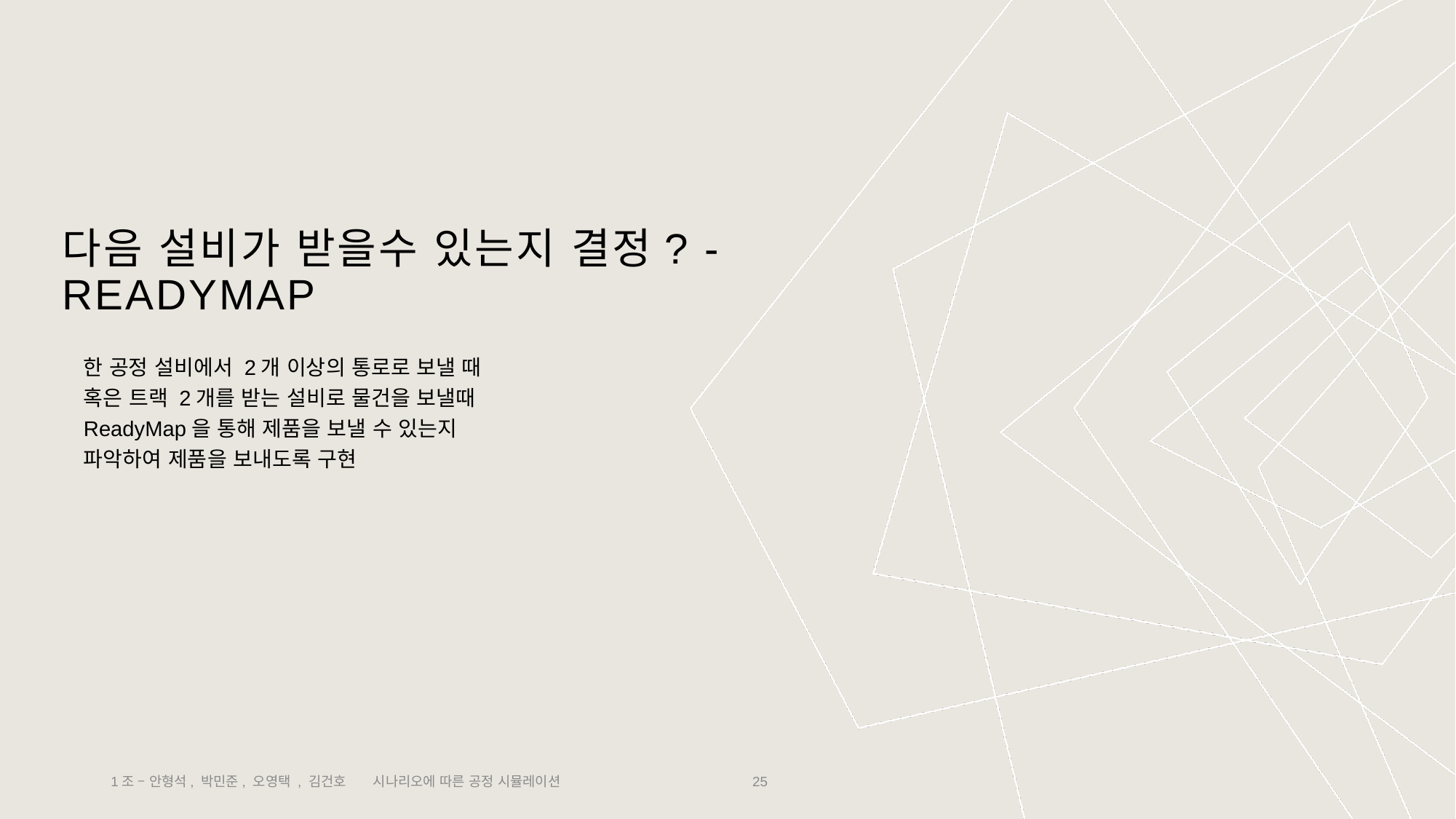

# 다음 설비가 받을수 있는지 결정? - ReadyMap
한 공정 설비에서 2개 이상의 통로로 보낼 때 혹은 트랙 2개를 받는 설비로 물건을 보낼때 ReadyMap을 통해 제품을 보낼 수 있는지 파악하여 제품을 보내도록 구현
시나리오에 따른 공정 시뮬레이션
1조 – 안형석, 박민준, 오영택 , 김건호
25